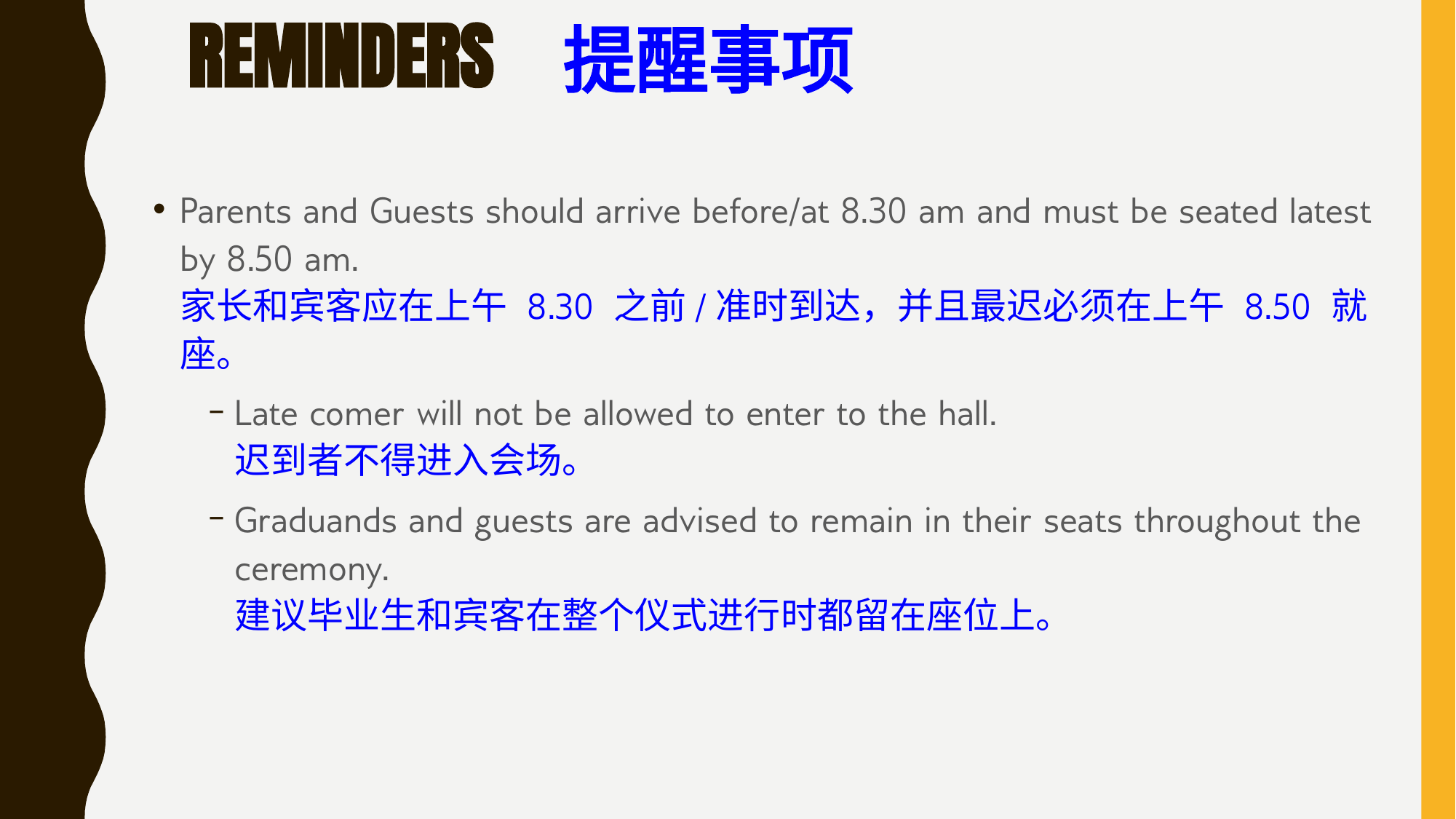

# REMINDERS   提醒事项
Parents and Guests should arrive before/at 8.30 am and must be seated latest by 8.50 am.
家长和宾客应在上午 8.30 之前/准时到达，并且最迟必须在上午 8.50 就座。
Late comer will not be allowed to enter to the hall.
迟到者不得进入会场。
Graduands and guests are advised to remain in their seats throughout the ceremony.
建议毕业生和宾客在整个仪式进行时都留在座位上。